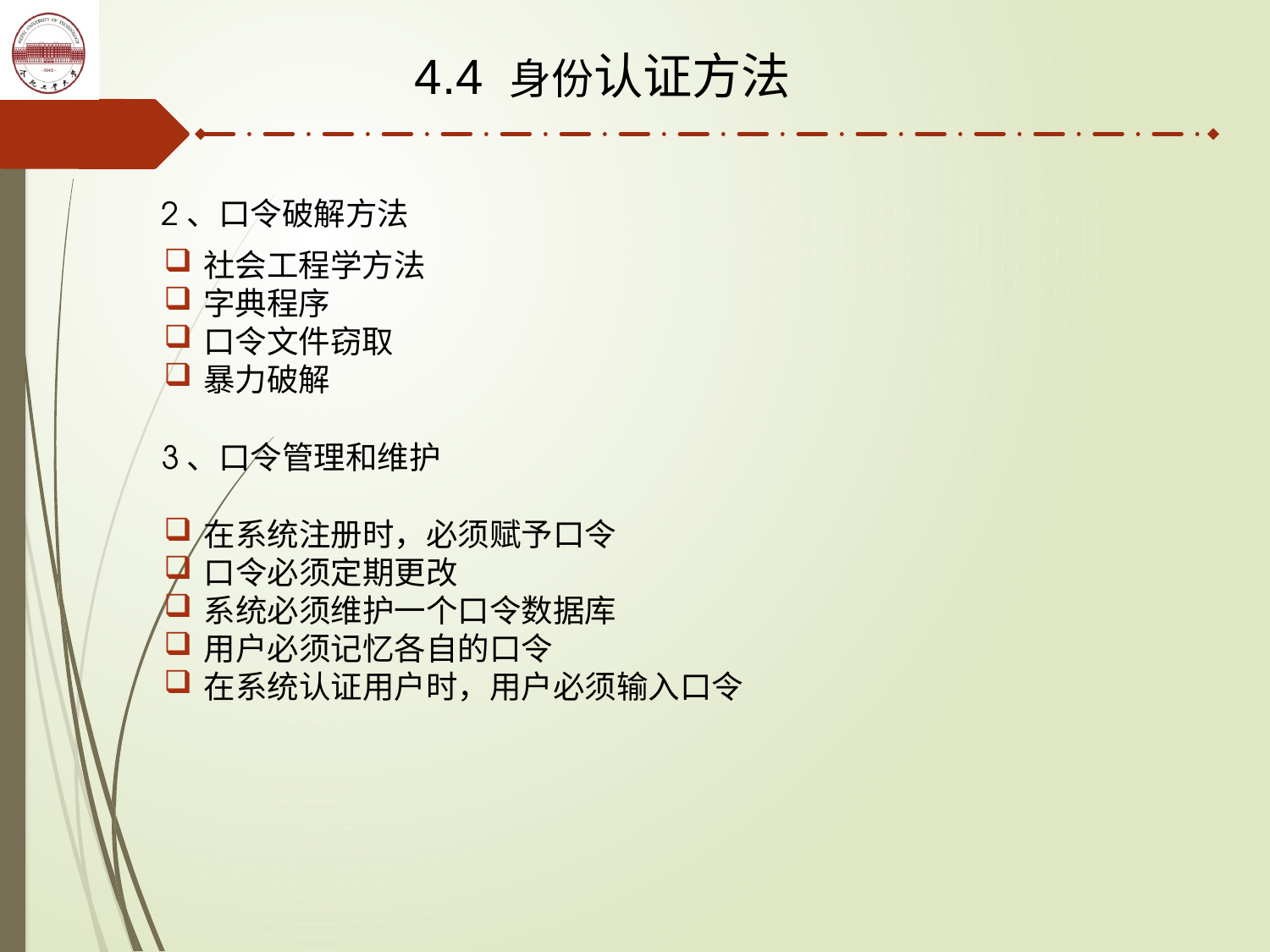

4.4 身份认证方法
2、口令破解方法
社会工程学方法
字典程序
口令文件窃取
暴力破解
3、口令管理和维护
在系统注册时，必须赋予口令
口令必须定期更改
系统必须维护一个口令数据库
用户必须记忆各自的口令
在系统认证用户时，用户必须输入口令